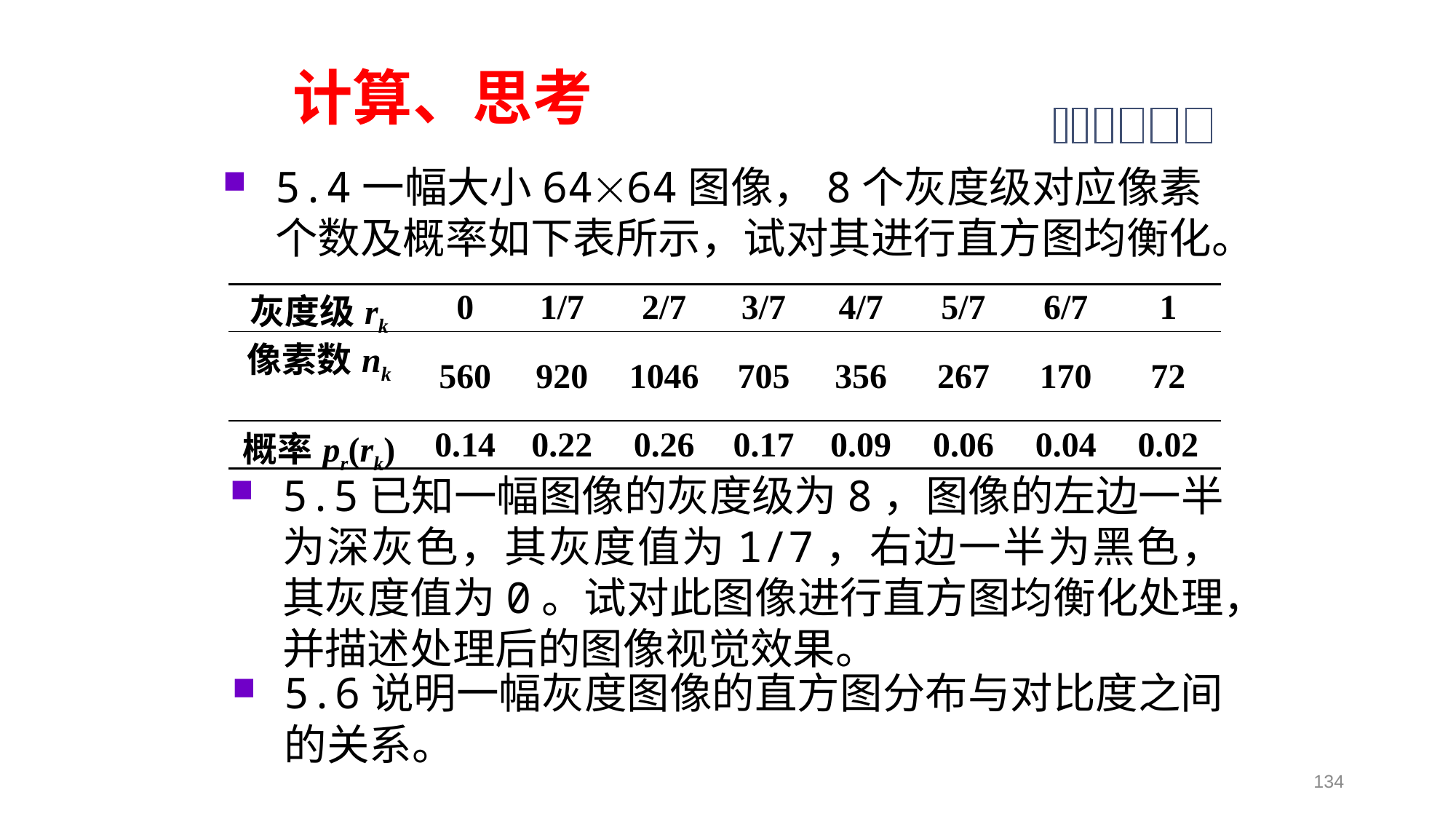

计算、思考

5.4一幅大小64×64图像，8个灰度级对应像素个数及概率如下表所示，试对其进行直方图均衡化。
| 灰度级rk | 0 | 1/7 | 2/7 | 3/7 | 4/7 | 5/7 | 6/7 | 1 |
| --- | --- | --- | --- | --- | --- | --- | --- | --- |
| 像素数nk | 560 | 920 | 1046 | 705 | 356 | 267 | 170 | 72 |
| 概率pr(rk) | 0.14 | 0.22 | 0.26 | 0.17 | 0.09 | 0.06 | 0.04 | 0.02 |
5.5已知一幅图像的灰度级为8，图像的左边一半为深灰色，其灰度值为1/7，右边一半为黑色，其灰度值为0。试对此图像进行直方图均衡化处理，并描述处理后的图像视觉效果。
5.6说明一幅灰度图像的直方图分布与对比度之间的关系。
134